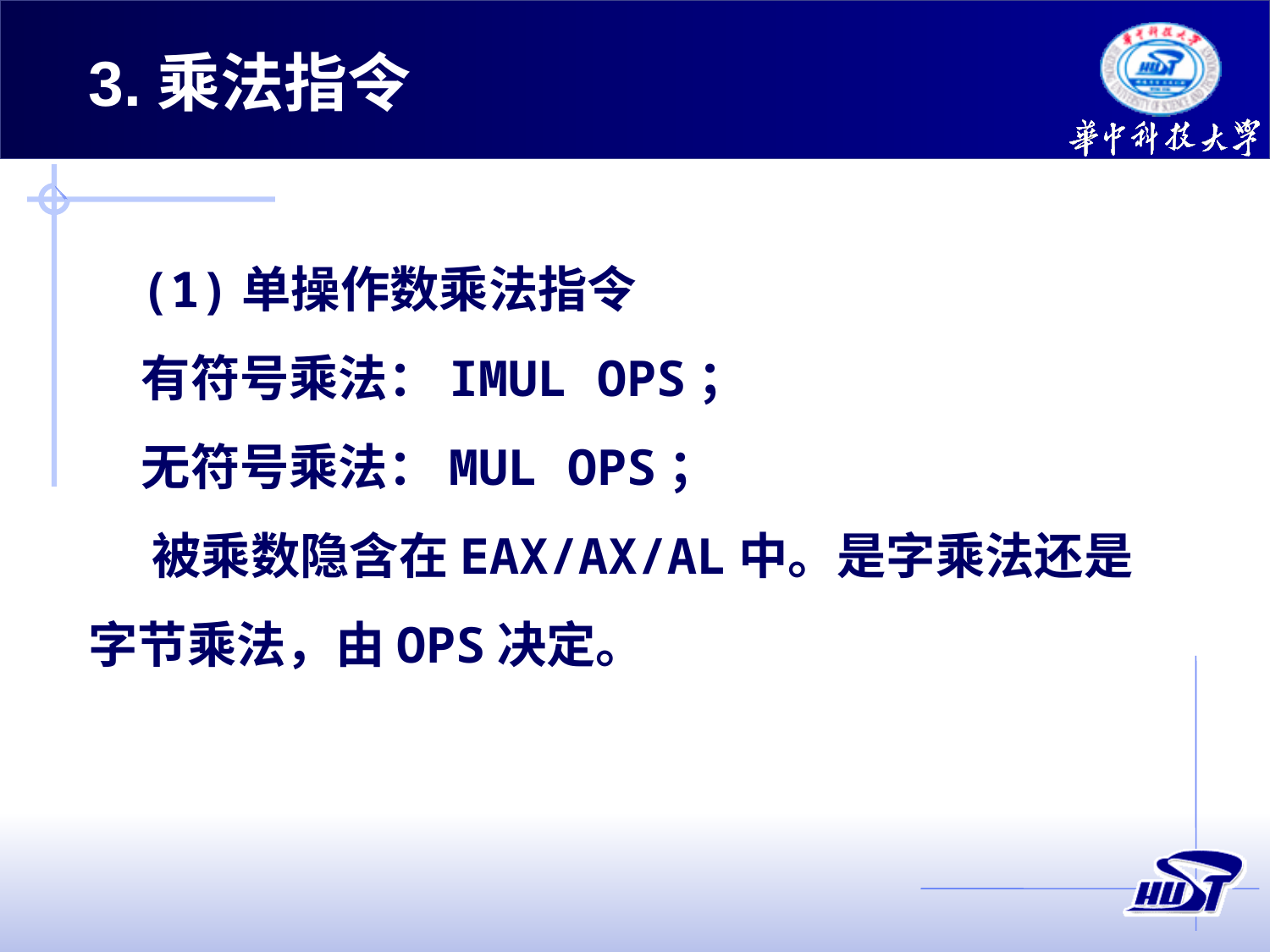

3.乘法指令
(1)单操作数乘法指令
有符号乘法：IMUL OPS；
无符号乘法：MUL OPS；
被乘数隐含在EAX/AX/AL中。是字乘法还是字节乘法，由OPS决定。